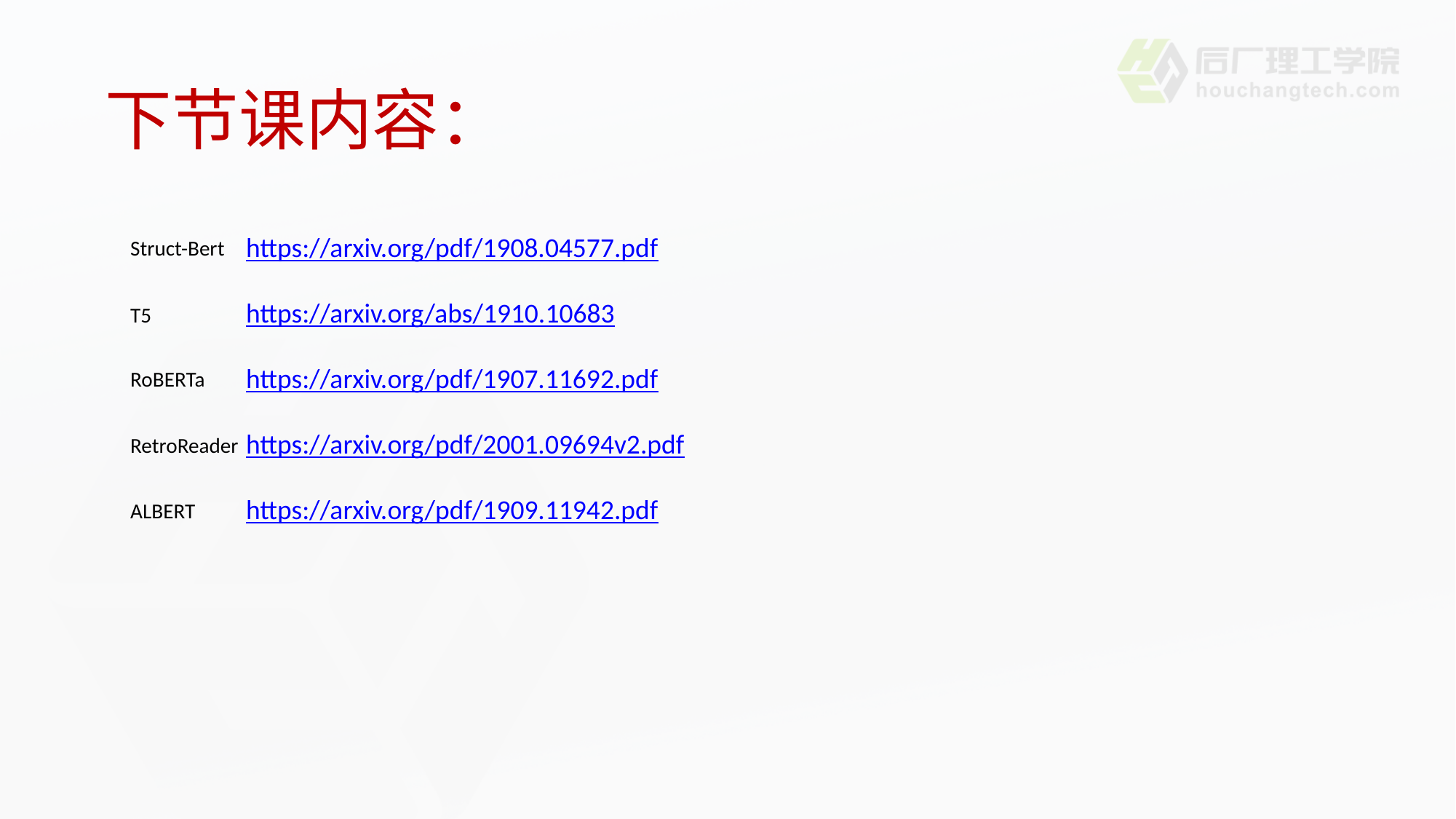

# 下节课内容：
https://arxiv.org/pdf/1908.04577.pdf

https://arxiv.org/abs/1910.10683

https://arxiv.org/pdf/1907.11692.pdf

https://arxiv.org/pdf/2001.09694v2.pdf

https://arxiv.org/pdf/1909.11942.pdf

Struct-Bert
T5
RoBERTa
RetroReader
ALBERT